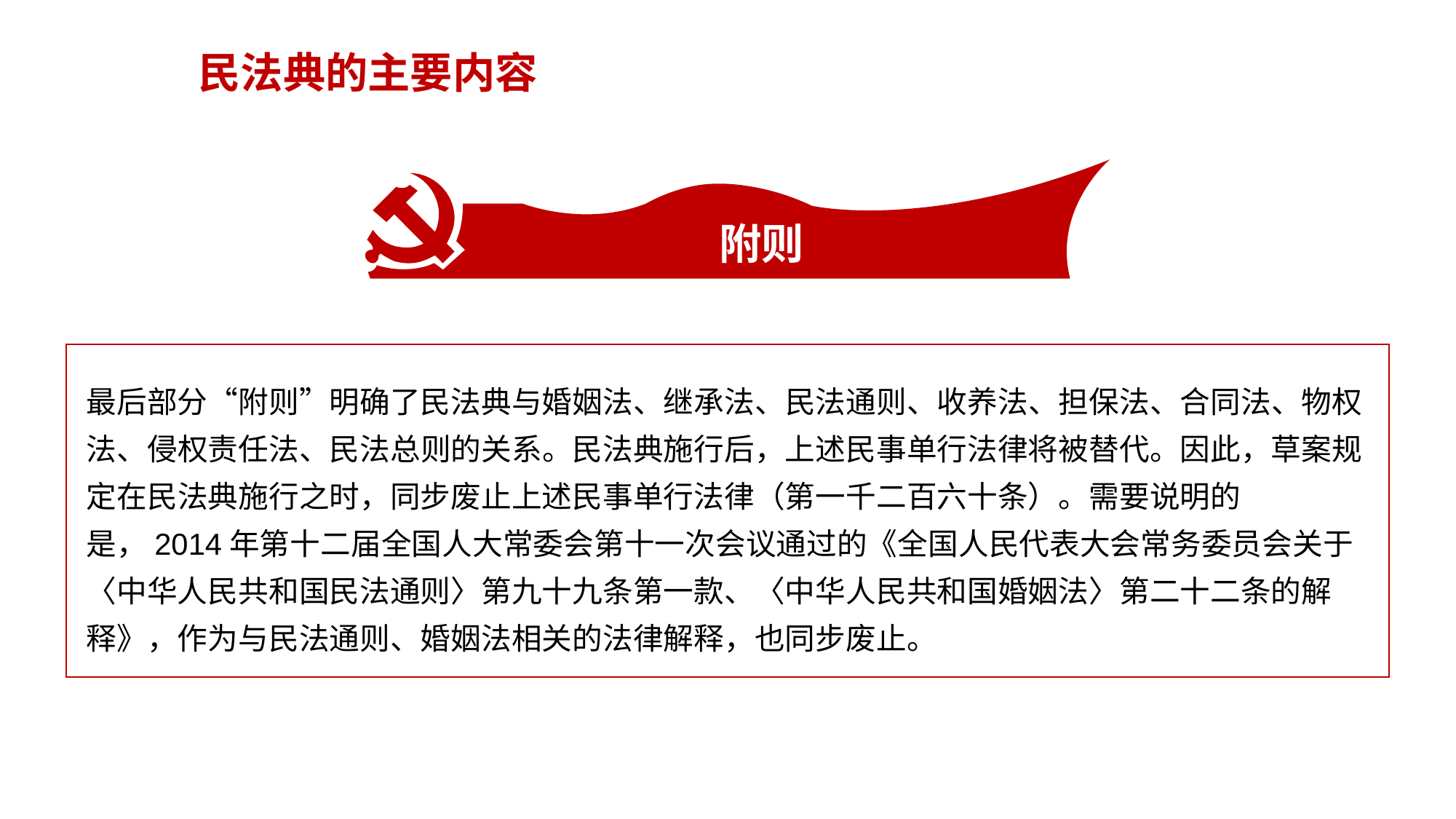

民法典的主要内容

附则

最后部分“附则”明确了民法典与婚姻法、继承法、民法通则、收养法、担保法、合同法、物权法、侵权责任法、民法总则的关系。民法典施行后，上述民事单行法律将被替代。因此，草案规定在民法典施行之时，同步废止上述民事单行法律（第一千二百六十条）。需要说明的是，2014年第十二届全国人大常委会第十一次会议通过的《全国人民代表大会常务委员会关于〈中华人民共和国民法通则〉第九十九条第一款、〈中华人民共和国婚姻法〉第二十二条的解释》，作为与民法通则、婚姻法相关的法律解释，也同步废止。